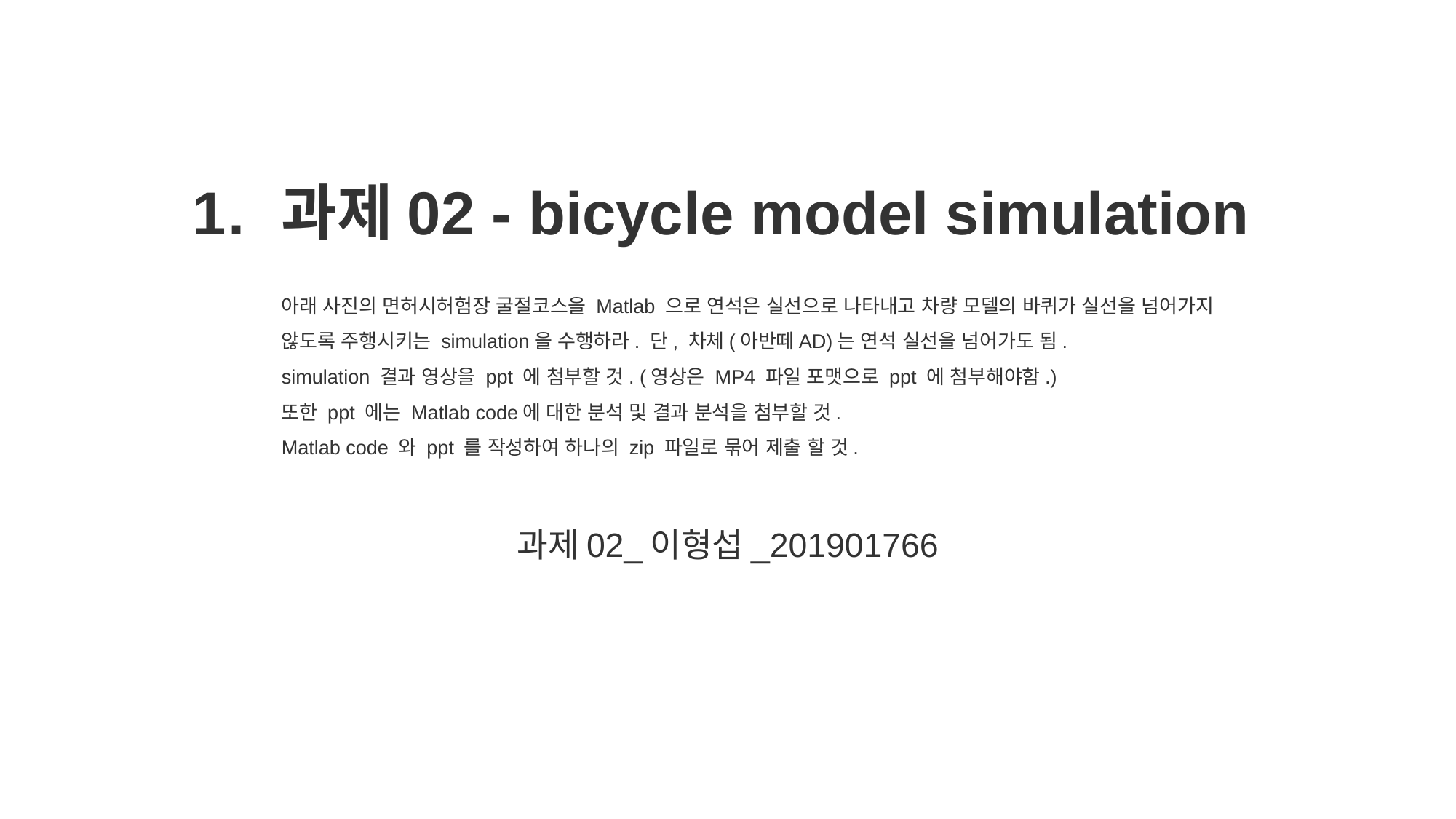

# 과제02 - bicycle model simulation 아래 사진의 면허시허험장 굴절코스을 Matlab 으로 연석은 실선으로 나타내고 차량 모델의 바퀴가 실선을 넘어가지 않도록 주행시키는 simulation을 수행하라. 단, 차체(아반떼AD)는 연석 실선을 넘어가도 됨.  simulation 결과 영상을 ppt 에 첨부할 것. (영상은 MP4 파일 포맷으로 ppt 에 첨부해야함.) 또한 ppt 에는 Matlab code에 대한 분석 및 결과 분석을 첨부할 것.  Matlab code 와 ppt 를 작성하여 하나의 zip 파일로 묶어 제출 할 것.
과제02_이형섭_201901766